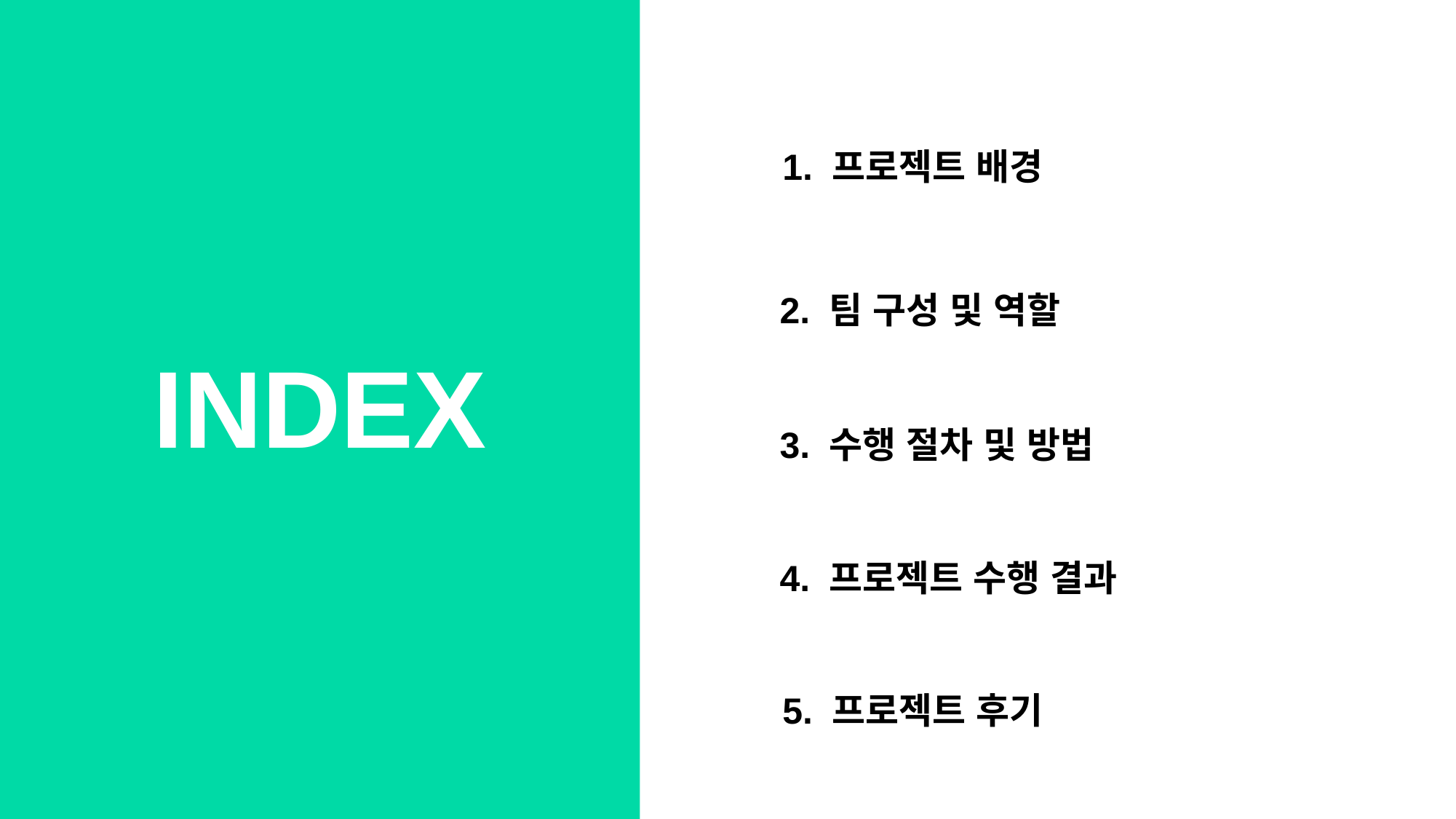

1. 프로젝트 배경

2. 팀 구성 및 역할

INDEX
3. 수행 절차 및 방법
4. 프로젝트 수행 결과
5. 프로젝트 후기